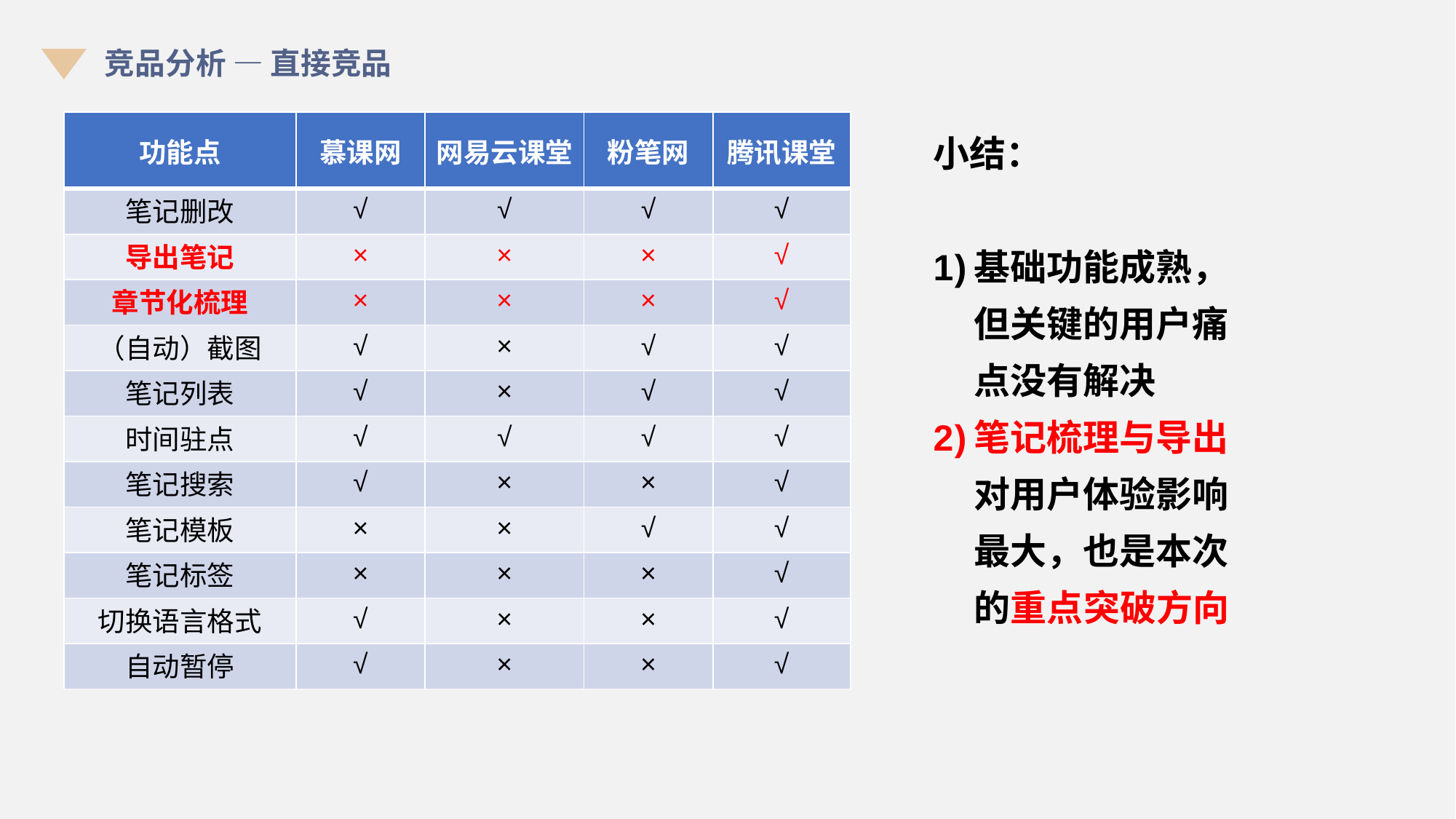

竞品分析 — 直接竞品

| 功能点 | 慕课网 | 网易云课堂 | 粉笔网 | 腾讯课堂 |
| --- | --- | --- | --- | --- |
| 笔记删改 | √ | √ | √ | √ |
| 导出笔记 | × | × | × | √ |
| 章节化梳理 | × | × | × | √ |
| （自动）截图 | √ | × | √ | √ |
| 笔记列表 | √ | × | √ | √ |
| 时间驻点 | √ | √ | √ | √ |
| 笔记搜索 | √ | × | × | √ |
| 笔记模板 | × | × | √ | √ |
| 笔记标签 | × | × | × | √ |
| 切换语言格式 | √ | × | × | √ |
| 自动暂停 | √ | × | × | √ |
小结：

基础功能成熟，但关键的用户痛点没有解决
笔记梳理与导出对用户体验影响最大，也是本次的重点突破方向